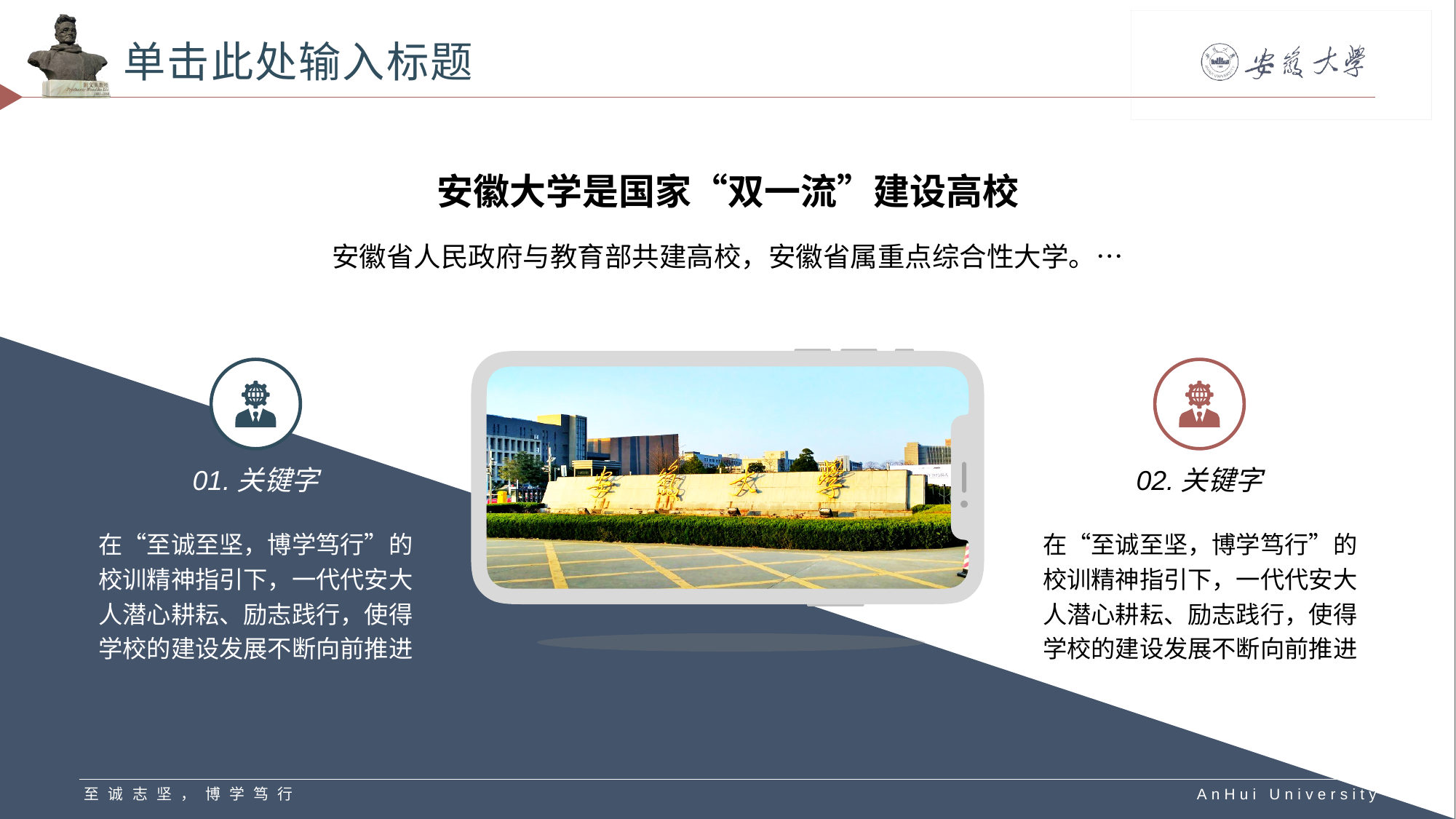

# 单击此处输入标题
安徽大学是国家“双一流”建设高校
安徽省人民政府与教育部共建高校，安徽省属重点综合性大学。…

01.关键字
02.关键字
在“至诚至坚，博学笃行”的校训精神指引下，一代代安大人潜心耕耘、励志践行，使得学校的建设发展不断向前推进
在“至诚至坚，博学笃行”的校训精神指引下，一代代安大人潜心耕耘、励志践行，使得学校的建设发展不断向前推进

至诚志坚，博学笃行
AnHui University